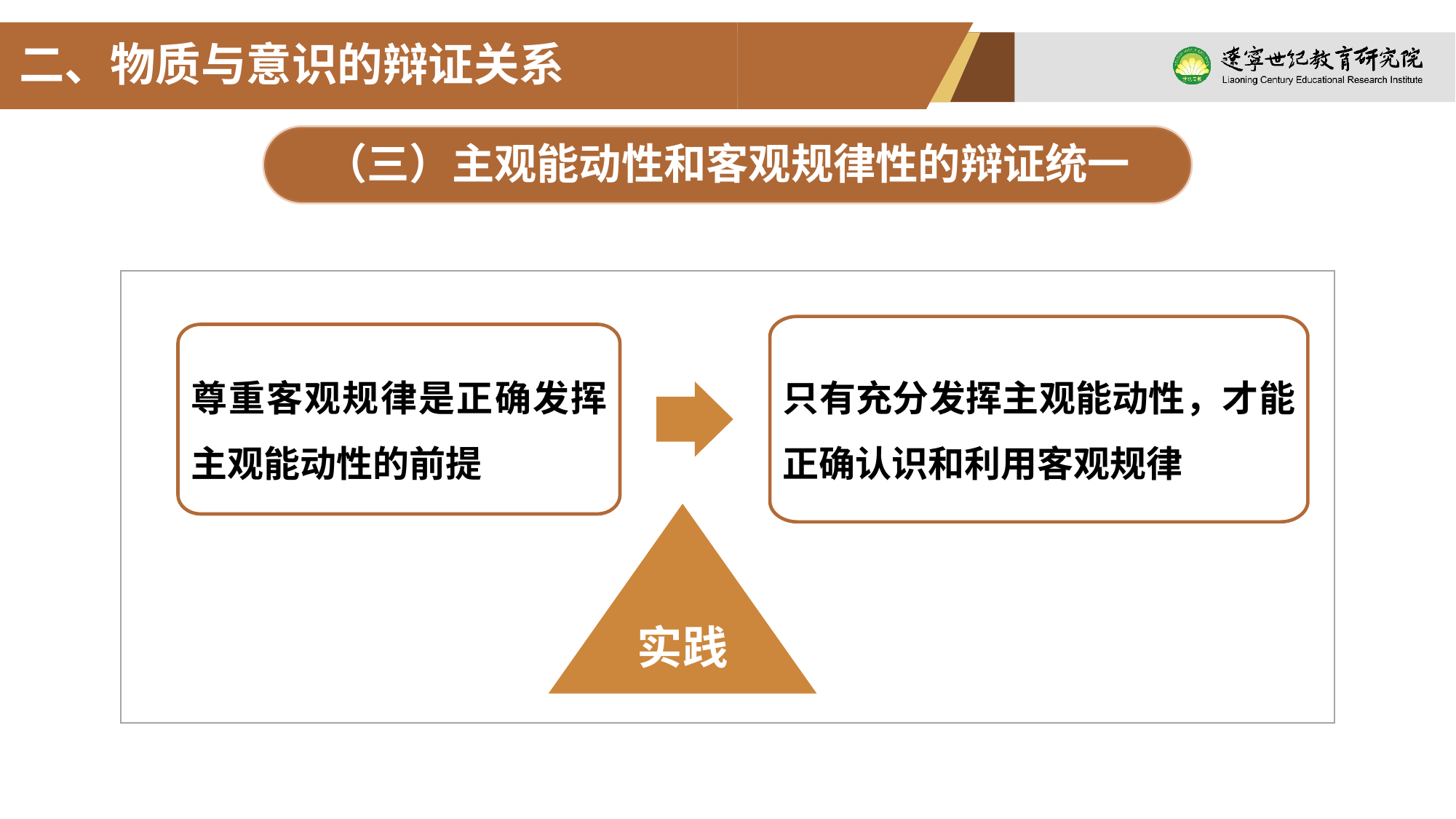

二、物质与意识的辩证关系
（三）主观能动性和客观规律性的辩证统一

只有充分发挥主观能动性，才能正确认识和利用客观规律
尊重客观规律是正确发挥主观能动性的前提

实践